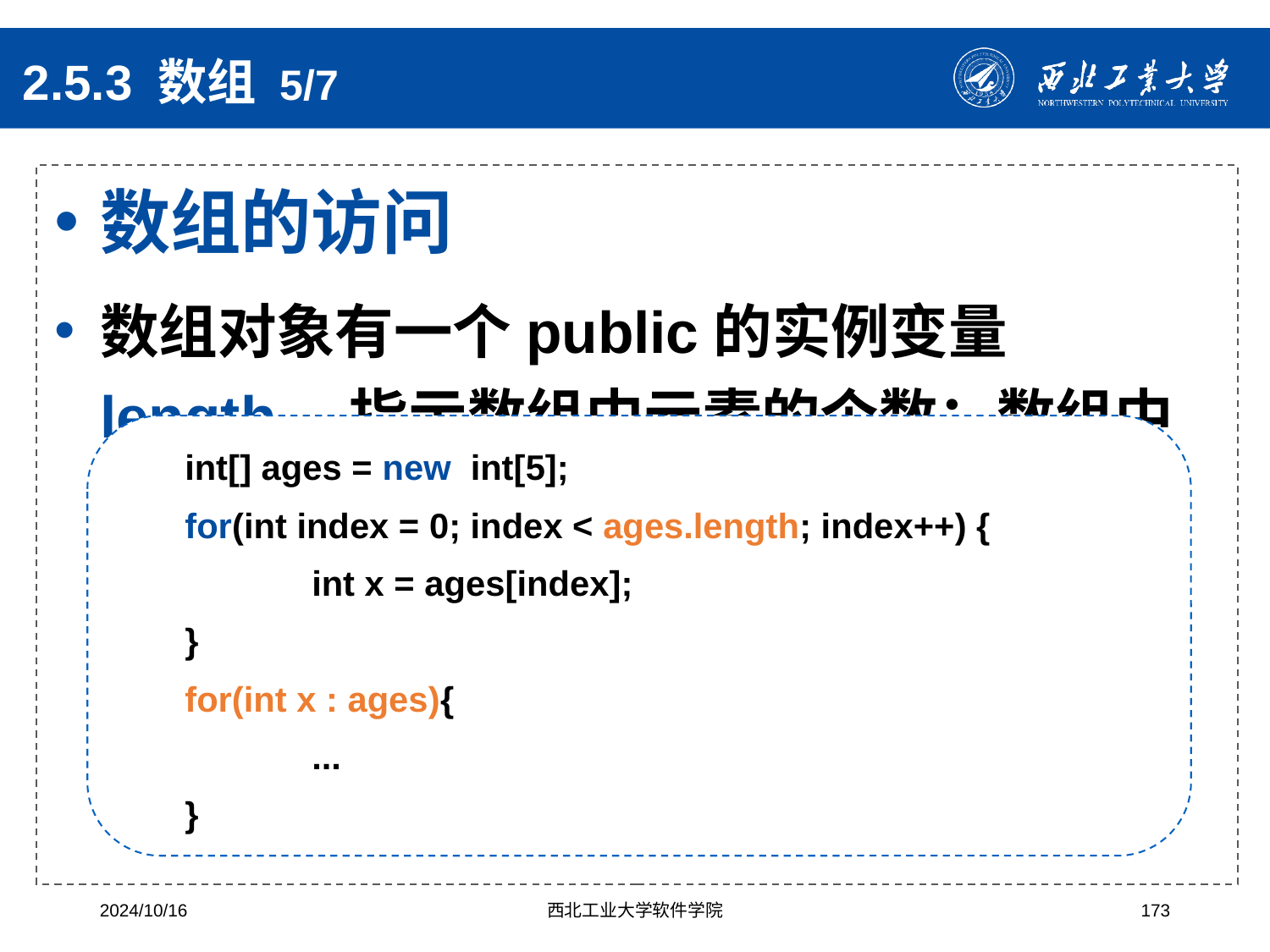

# 2.5.3 数组 5/7
数组的访问
数组对象有一个public的实例变量length，指示数组中元素的个数；数组中的元素可以通过索引值访问，或通过foreach遍历

int[] ages = new  int[5];
for(int index = 0; index < ages.length; index++) {
	int x = ages[index];
}
for(int x : ages){
	...
}
2024/10/16
西北工业大学软件学院
173